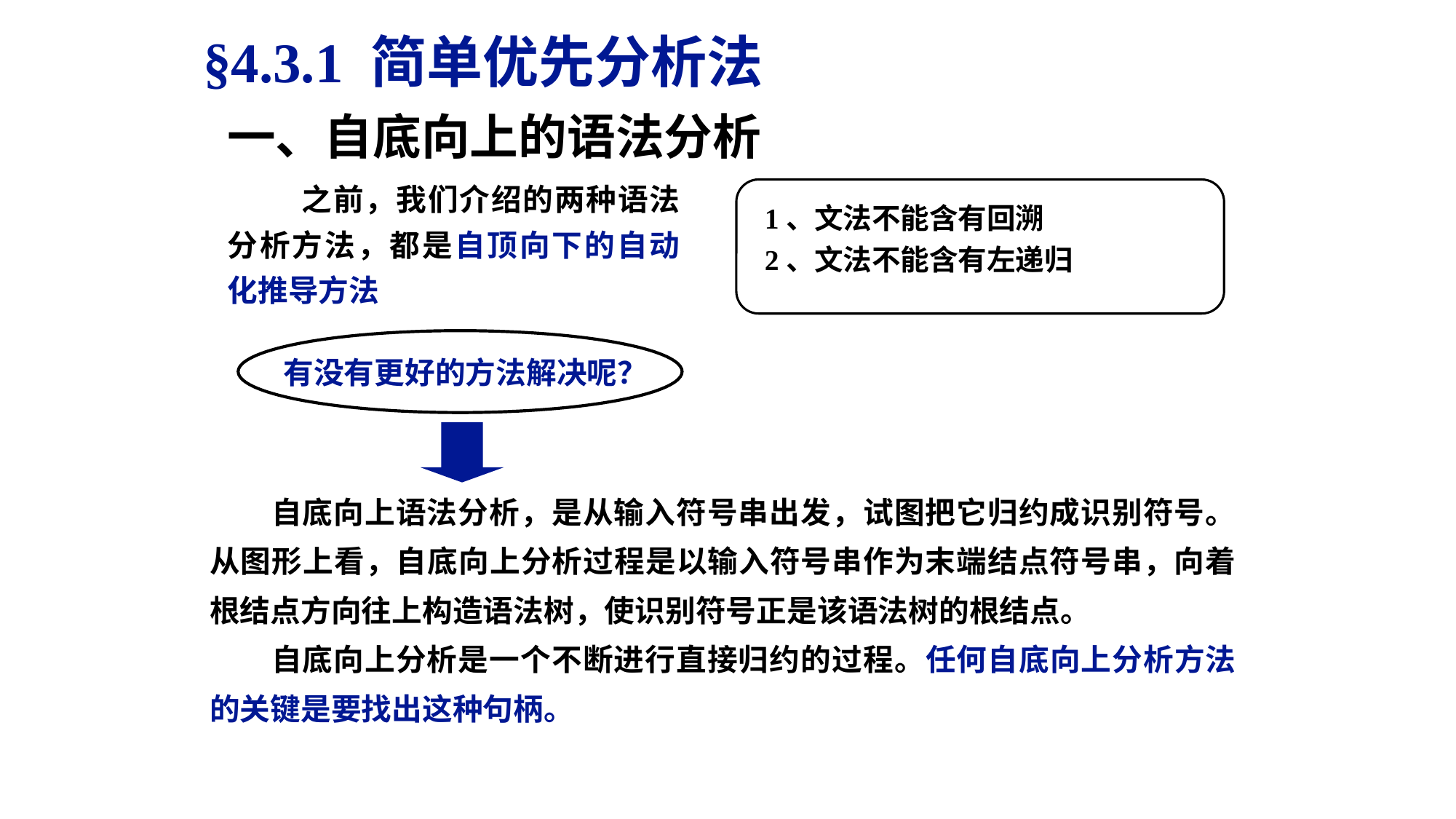

§4.3.1 简单优先分析法
一、自底向上的语法分析
        之前，我们介绍的两种语法分析方法，都是自顶向下的自动化推导方法

1、文法不能含有回溯
2、文法不能含有左递归

有没有更好的方法解决呢？

       自底向上语法分析，是从输入符号串出发，试图把它归约成识别符号。从图形上看，自底向上分析过程是以输入符号串作为末端结点符号串，向着根结点方向往上构造语法树，使识别符号正是该语法树的根结点。
       自底向上分析是一个不断进行直接归约的过程。任何自底向上分析方法的关键是要找出这种句柄。